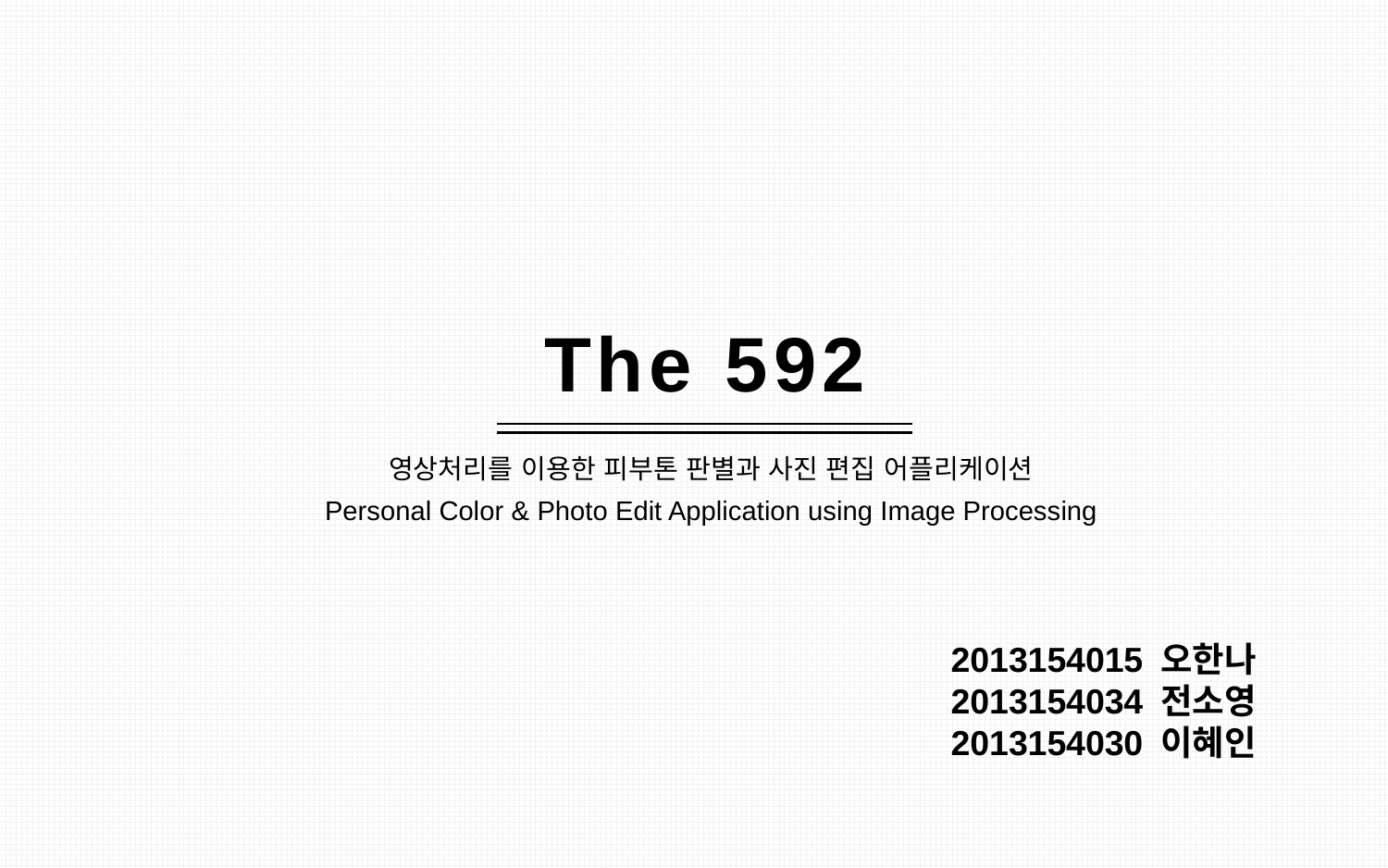

The 592
영상처리를 이용한 피부톤 판별과 사진 편집 어플리케이션
Personal Color & Photo Edit Application using Image Processing
2013154015 오한나
2013154034 전소영
2013154030 이혜인